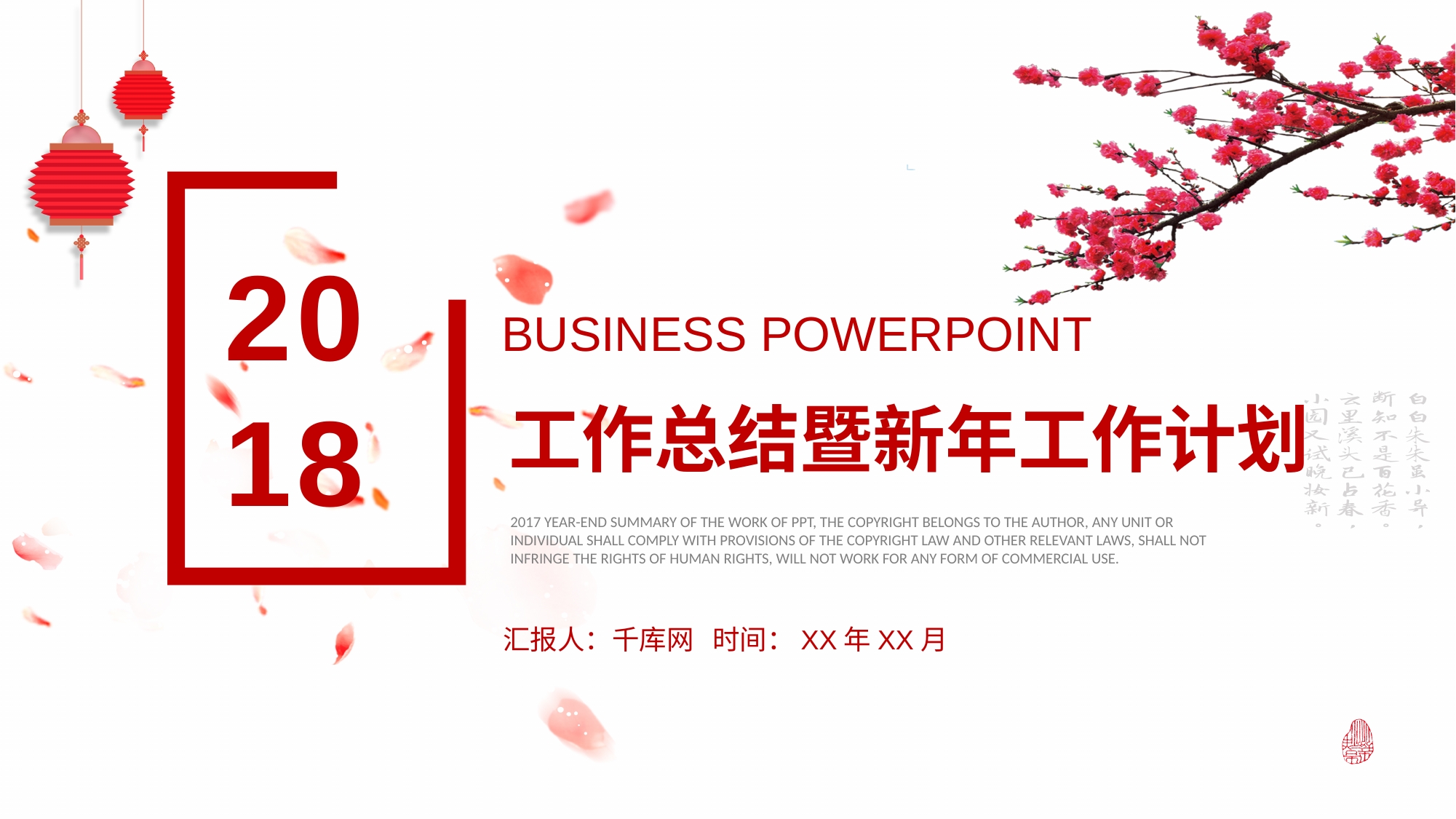

2018
BUSINESS POWERPOINT
工作总结暨新年工作计划
2017 YEAR-END SUMMARY OF THE WORK OF PPT, THE COPYRIGHT BELONGS TO THE AUTHOR, ANY UNIT OR INDIVIDUAL SHALL COMPLY WITH PROVISIONS OF THE COPYRIGHT LAW AND OTHER RELEVANT LAWS, SHALL NOT INFRINGE THE RIGHTS OF HUMAN RIGHTS, WILL NOT WORK FOR ANY FORM OF COMMERCIAL USE.
汇报人：千库网   时间：XX年XX月